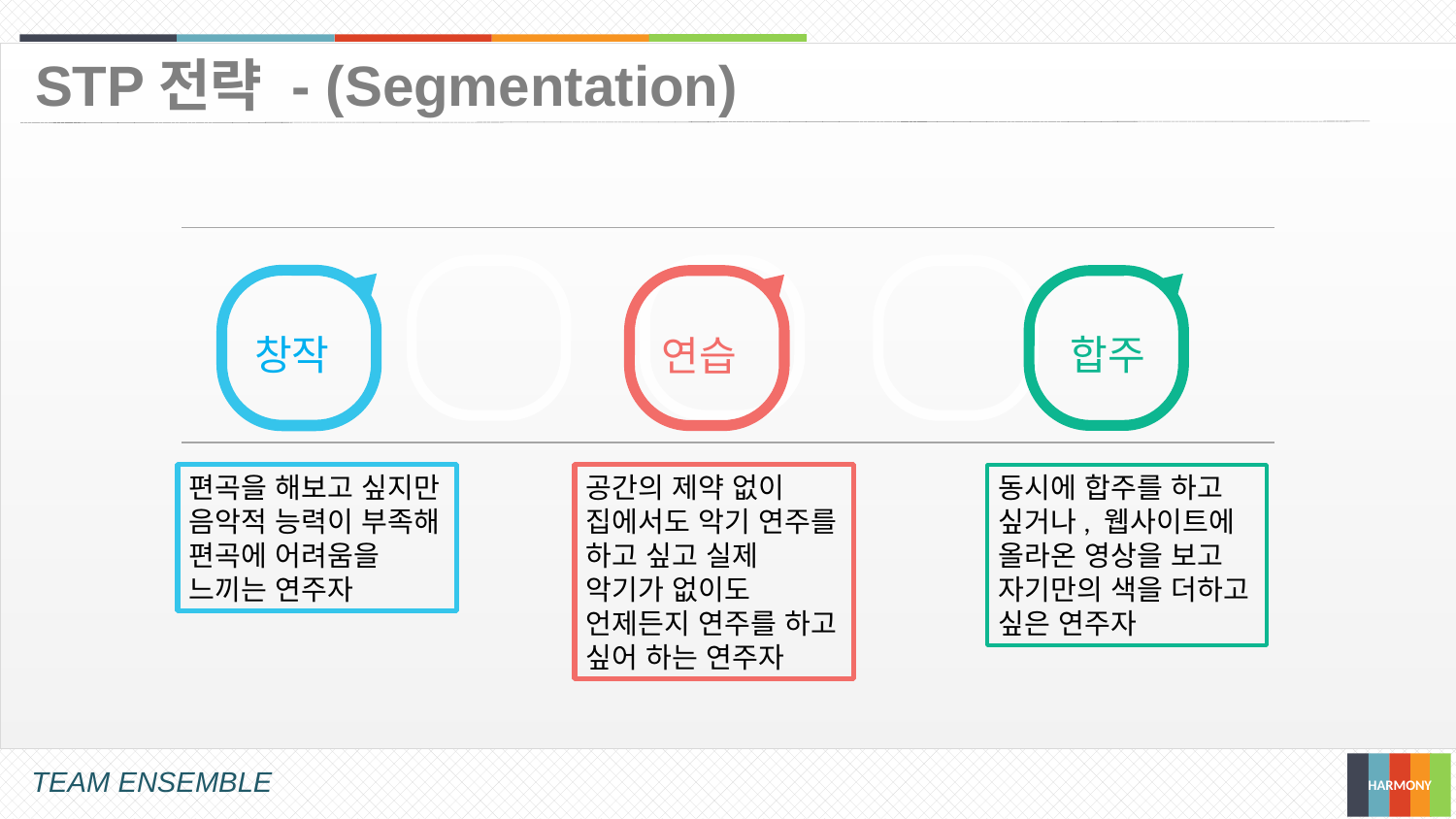

STP전략 - (Segmentation)

창작

연습

합주
편곡을 해보고 싶지만 음악적 능력이 부족해 편곡에 어려움을 느끼는 연주자
공간의 제약 없이 집에서도 악기 연주를 하고 싶고 실제 악기가 없이도 언제든지 연주를 하고 싶어 하는 연주자
동시에 합주를 하고 싶거나, 웹사이트에 올라온 영상을 보고 자기만의 색을 더하고 싶은 연주자